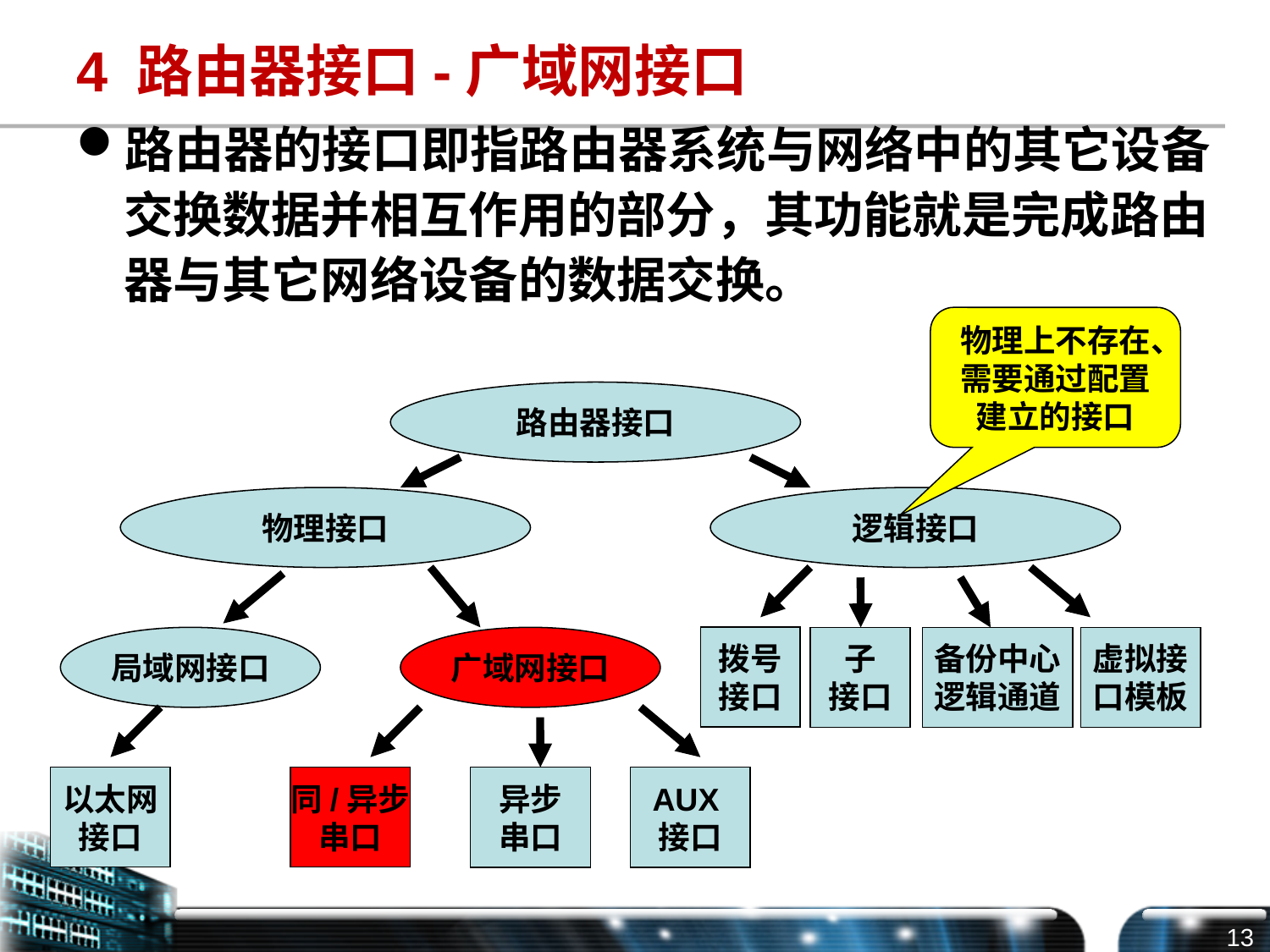

# 4 路由器接口-广域网接口
路由器的接口即指路由器系统与网络中的其它设备交换数据并相互作用的部分，其功能就是完成路由器与其它网络设备的数据交换。
物理上不存在、需要通过配置建立的接口
路由器接口

物理接口
逻辑接口

拨号
接口
局域网接口
广域网接口
子
接口
备份中心
逻辑通道
虚拟接
口模板

以太网
接口
同/异步
串口
异步
串口
AUX
接口